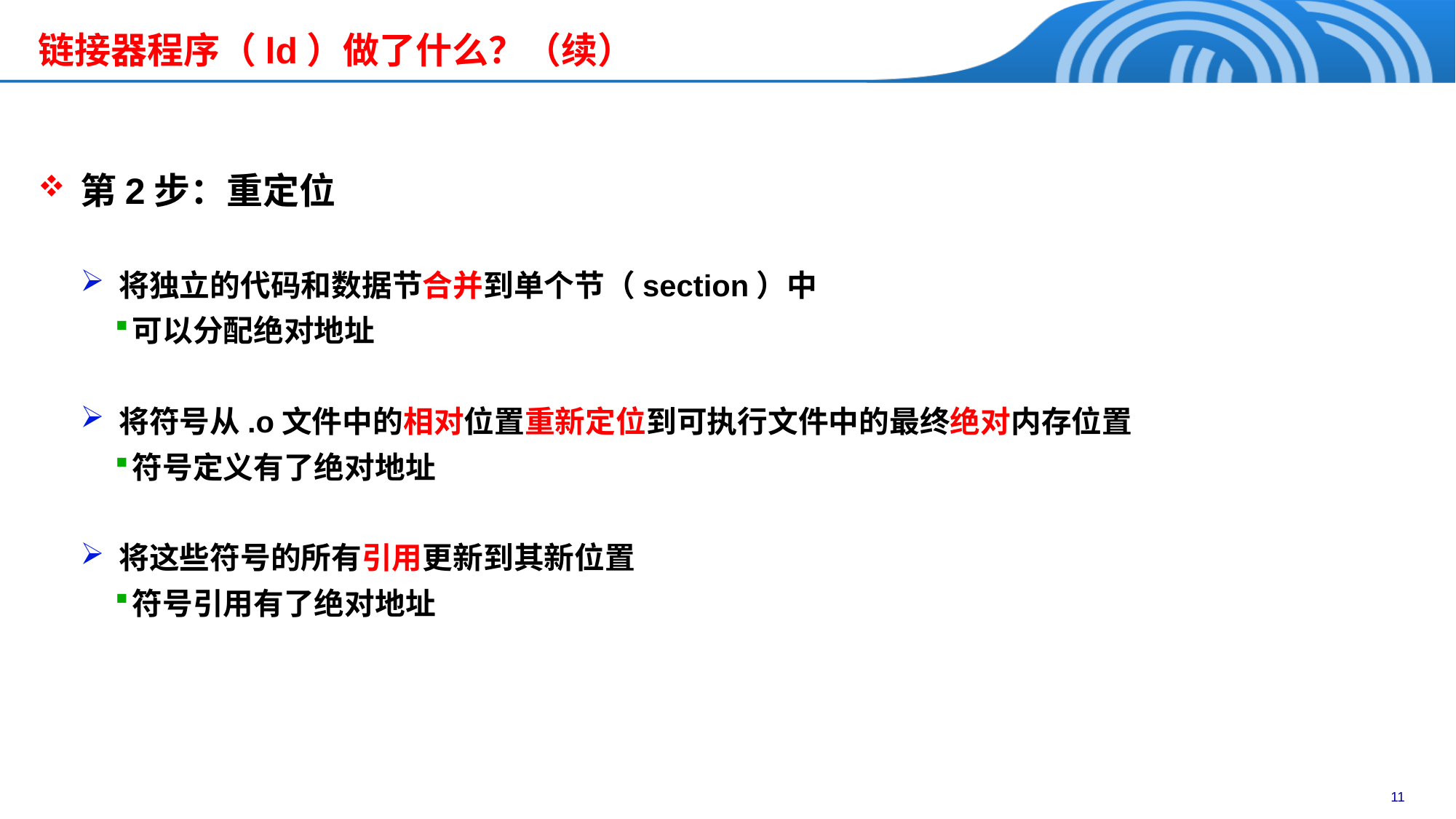

链接器程序（ld）做了什么？（续）
 第2步：重定位

 将独立的代码和数据节合并到单个节（section）中
可以分配绝对地址

 将符号从.o文件中的相对位置重新定位到可执行文件中的最终绝对内存位置
符号定义有了绝对地址

 将这些符号的所有引用更新到其新位置
符号引用有了绝对地址